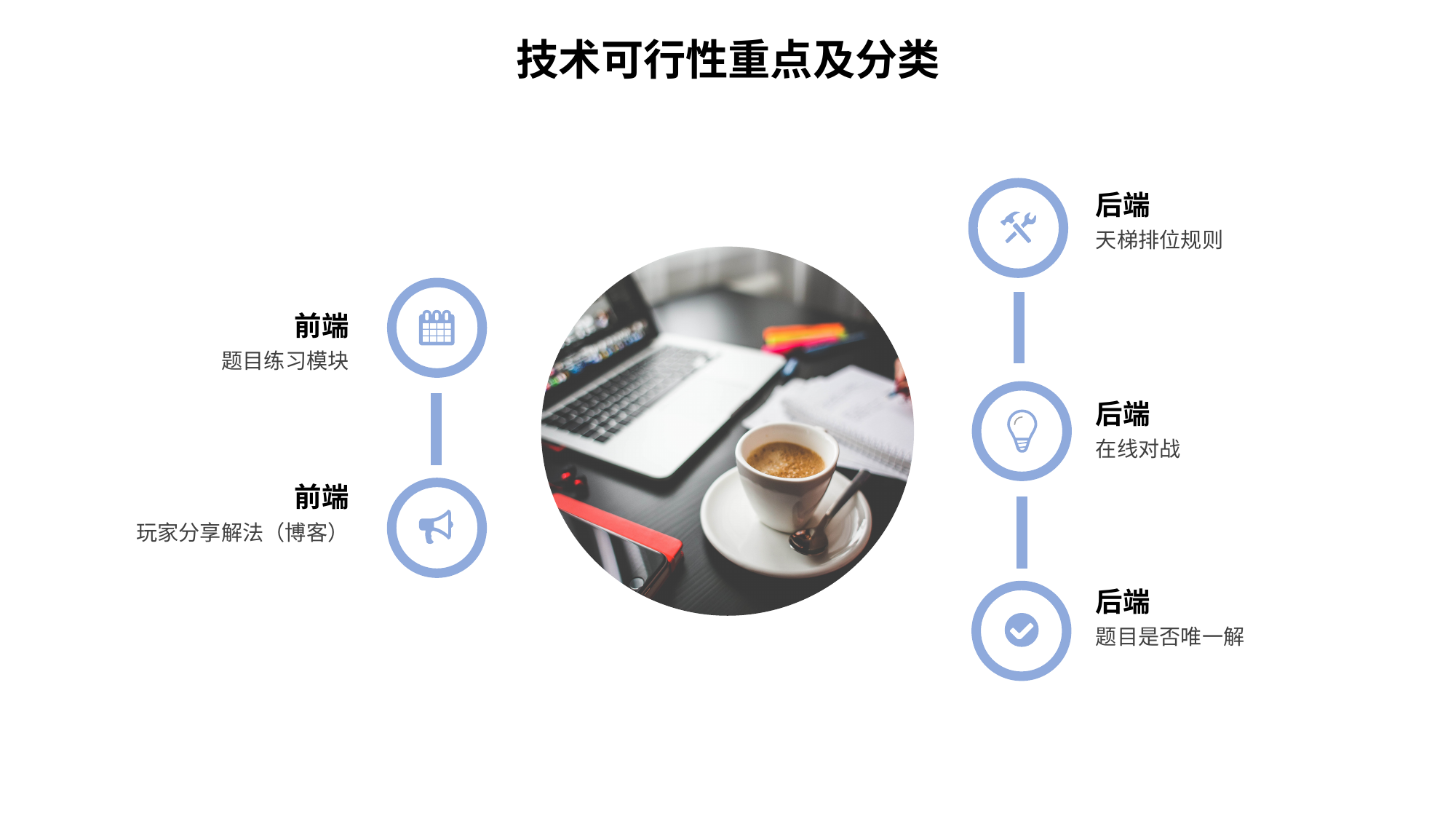

技术可行性重点及分类
后端
天梯排位规则

后端
在线对战

后端
题目是否唯一解

前端
题目练习模块

前端
玩家分享解法（博客）